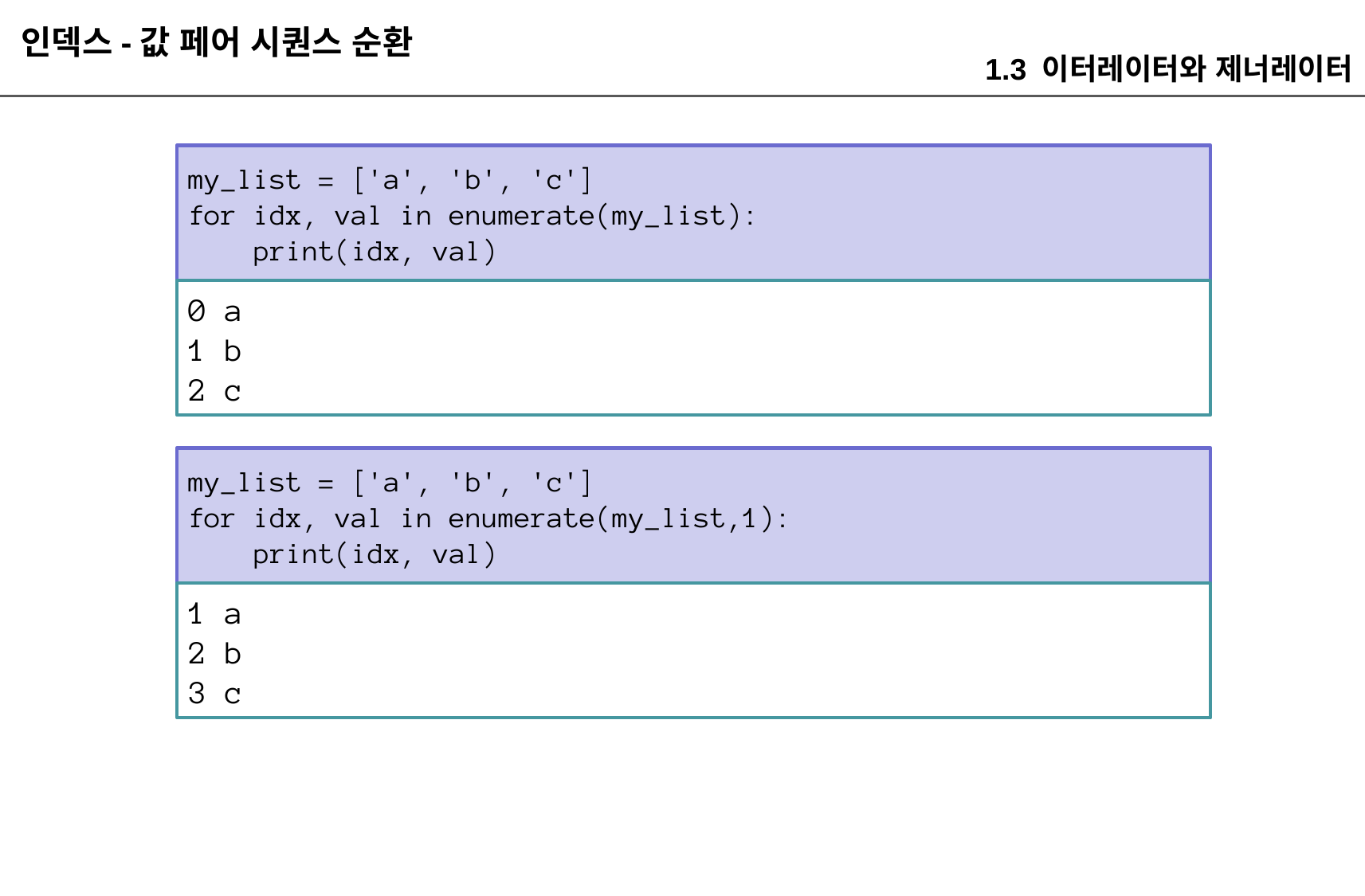

인덱스-값 페어 시퀀스 순환
1.3 이터레이터와 제너레이터
my_list = ['a', 'b', 'c']
for idx, val in enumerate(my_list):
    print(idx, val)
0 a
1 b
2 c
my_list = ['a', 'b', 'c']
for idx, val in enumerate(my_list,1):
    print(idx, val)
1 a
2 b
3 c